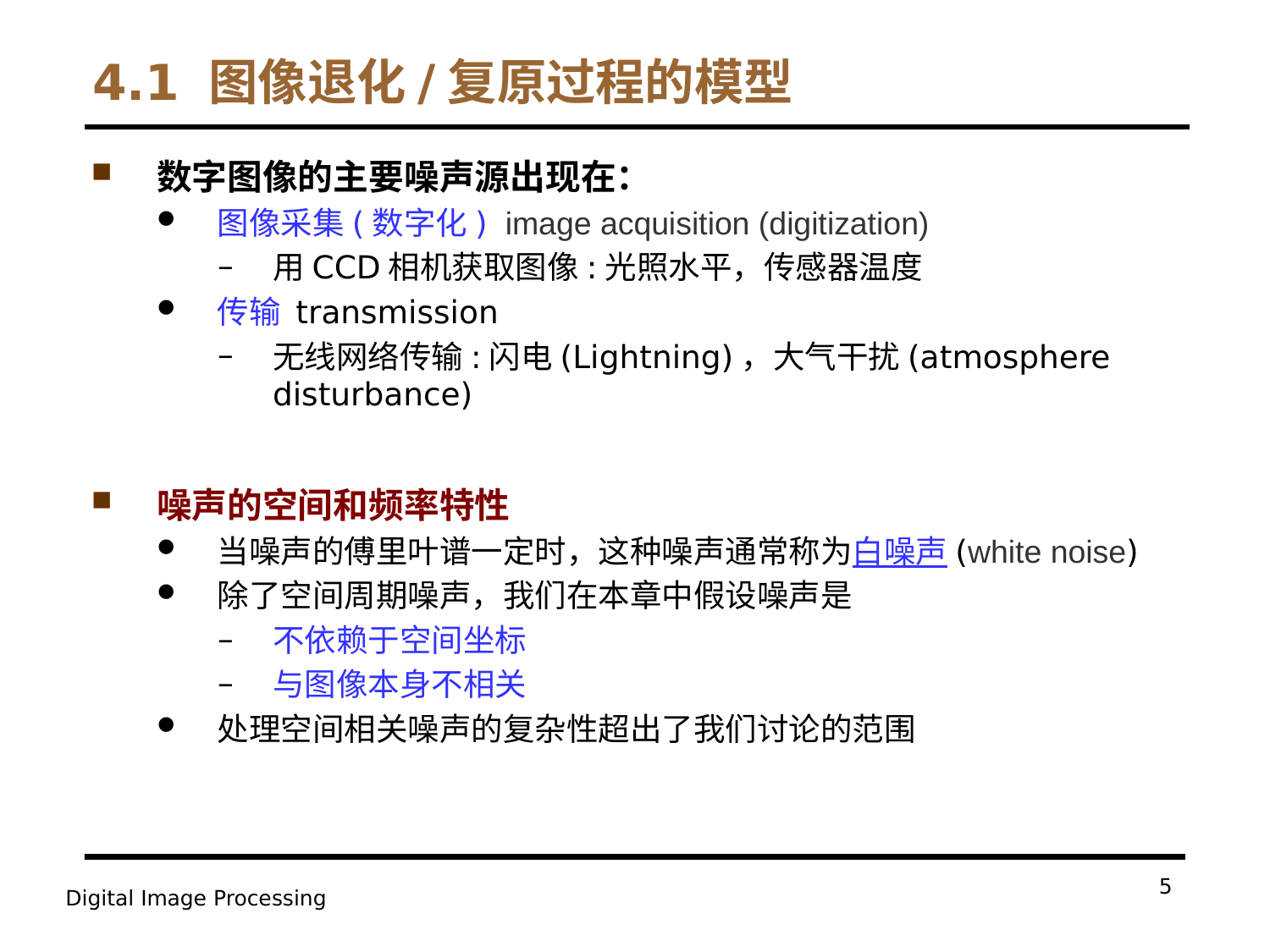

# 4.1 图像退化/复原过程的模型
数字图像的主要噪声源出现在：
图像采集(数字化)  image acquisition (digitization)
用CCD相机获取图像:光照水平，传感器温度
传输 transmission
无线网络传输:闪电(Lightning)，大气干扰(atmosphere disturbance)

噪声的空间和频率特性
当噪声的傅里叶谱一定时，这种噪声通常称为白噪声(white noise)
除了空间周期噪声，我们在本章中假设噪声是
不依赖于空间坐标
与图像本身不相关
处理空间相关噪声的复杂性超出了我们讨论的范围
5
Digital Image Processing